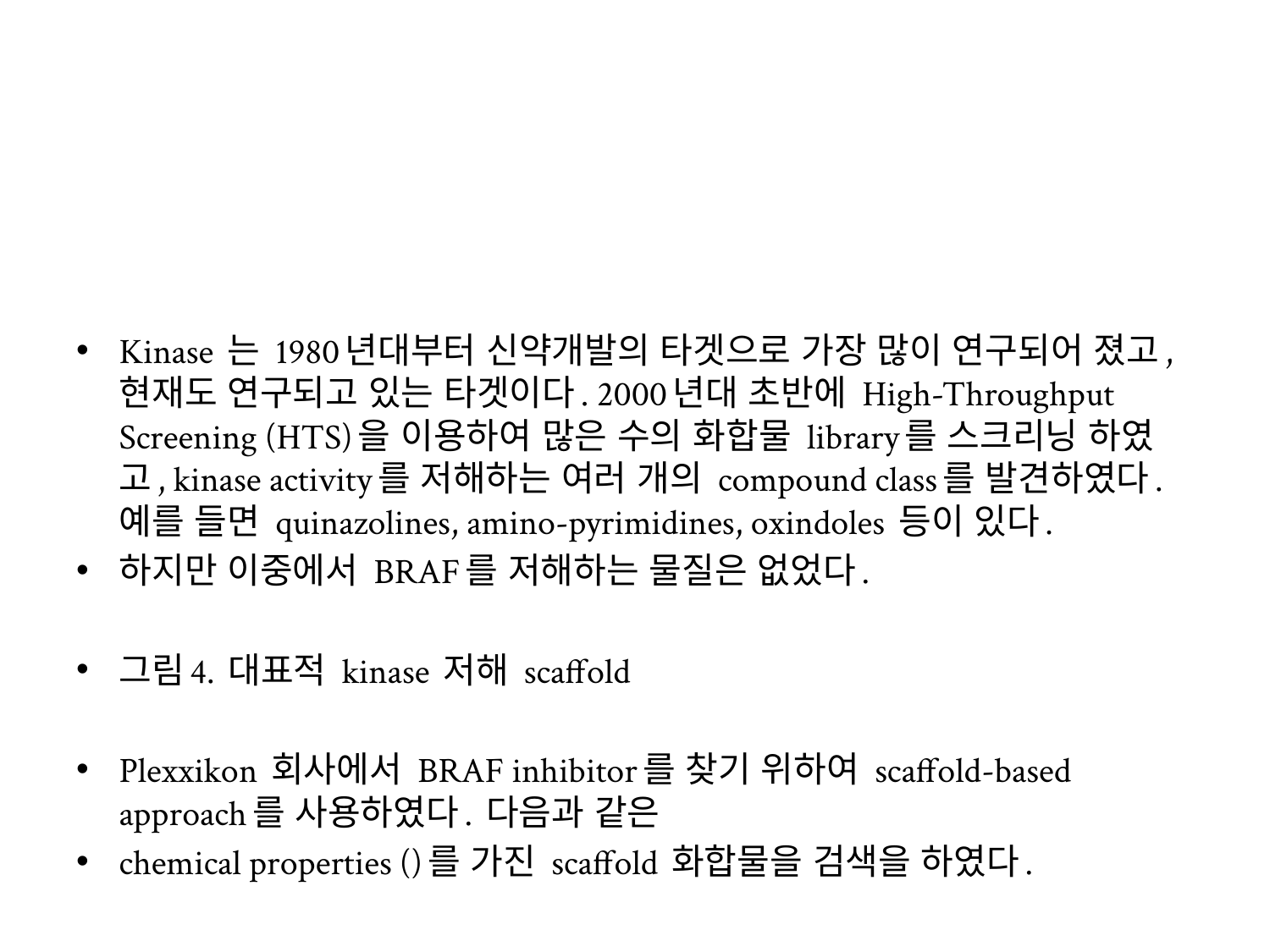

#

Kinase 는 1980년대부터 신약개발의 타겟으로 가장 많이 연구되어 졌고, 현재도 연구되고 있는 타겟이다. 2000년대 초반에 High-Throughput Screening (HTS)을 이용하여 많은 수의 화합물 library를 스크리닝 하였고, kinase activity를 저해하는 여러 개의 compound class를 발견하였다. 예를 들면 quinazolines, amino-pyrimidines, oxindoles 등이 있다.
하지만 이중에서 BRAF를 저해하는 물질은 없었다.

그림4. 대표적 kinase 저해 scaffold

Plexxikon 회사에서 BRAF inhibitor를 찾기 위하여 scaffold-based approach를 사용하였다. 다음과 같은
chemical properties ()를 가진 scaffold 화합물을 검색을 하였다.